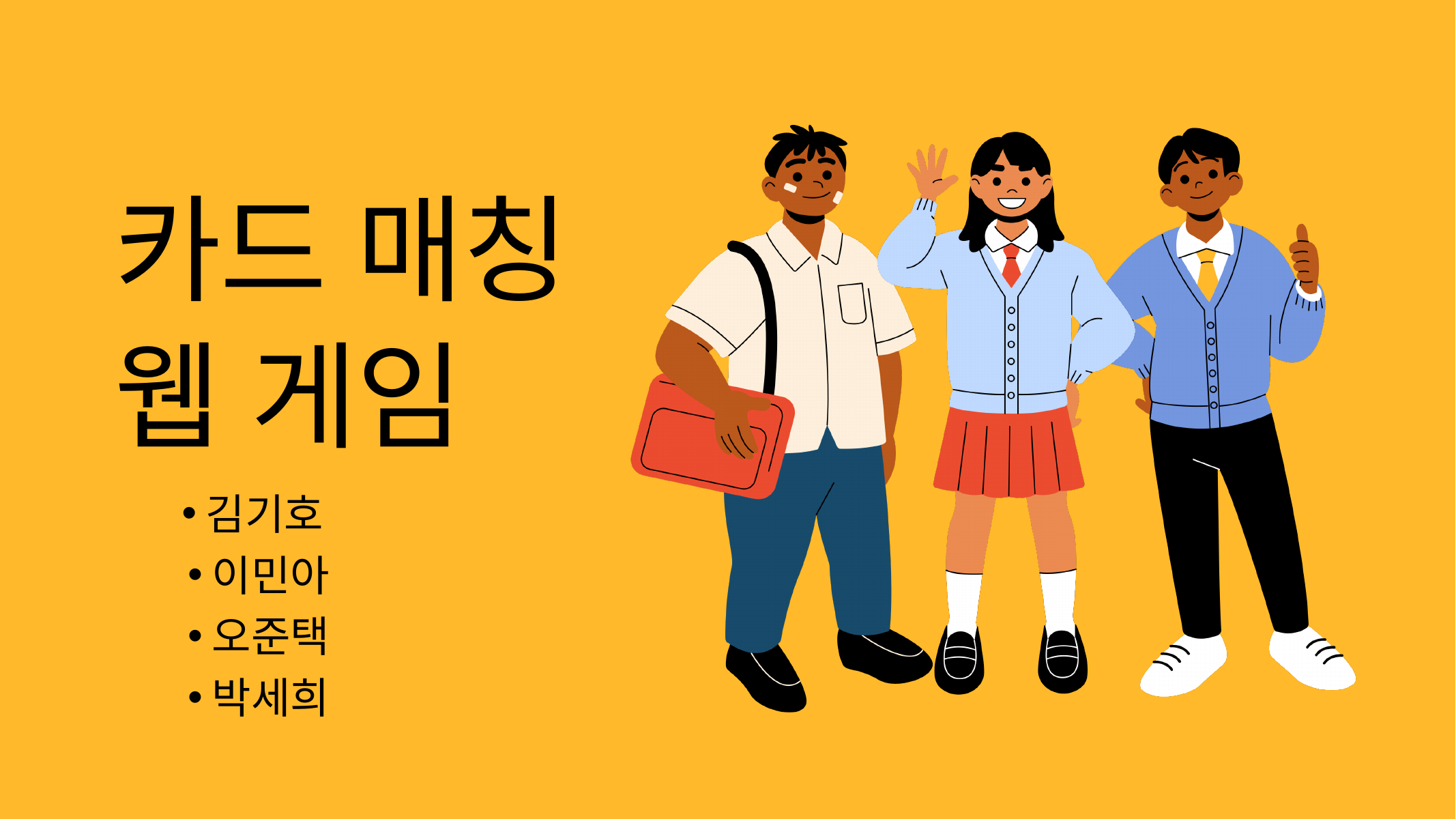

카드 매칭 웹 게임
김기호
이민아
오준택
박세희